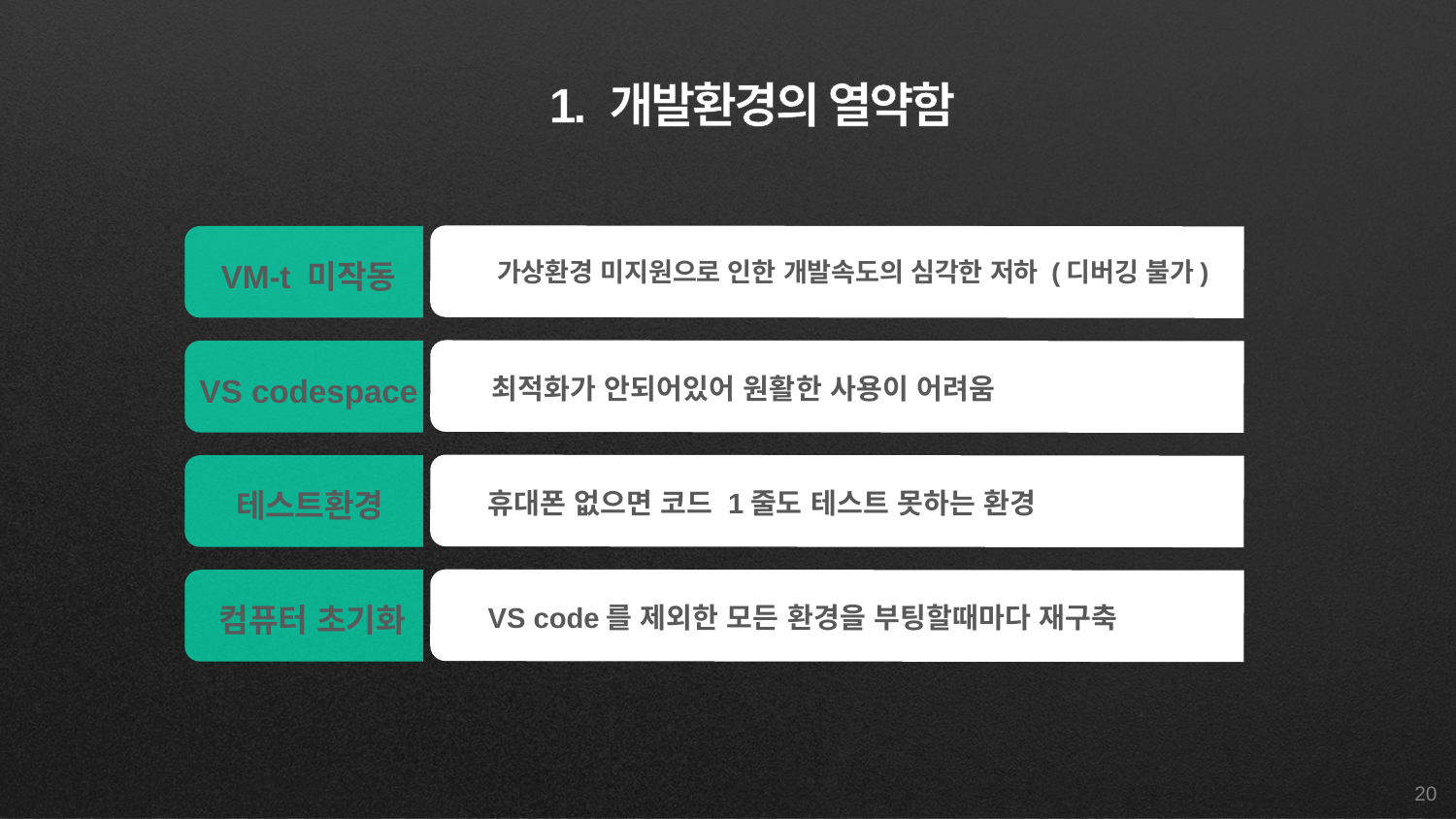

1. 개발환경의 열약함

VM-t 미작동
가상환경 미지원으로 인한 개발속도의 심각한 저하 (디버깅 불가)

VS codespace
최적화가 안되어있어 원활한 사용이 어려움

테스트환경
휴대폰 없으면 코드 1줄도 테스트 못하는 환경

컴퓨터 초기화
VS code를 제외한 모든 환경을 부팅할때마다 재구축